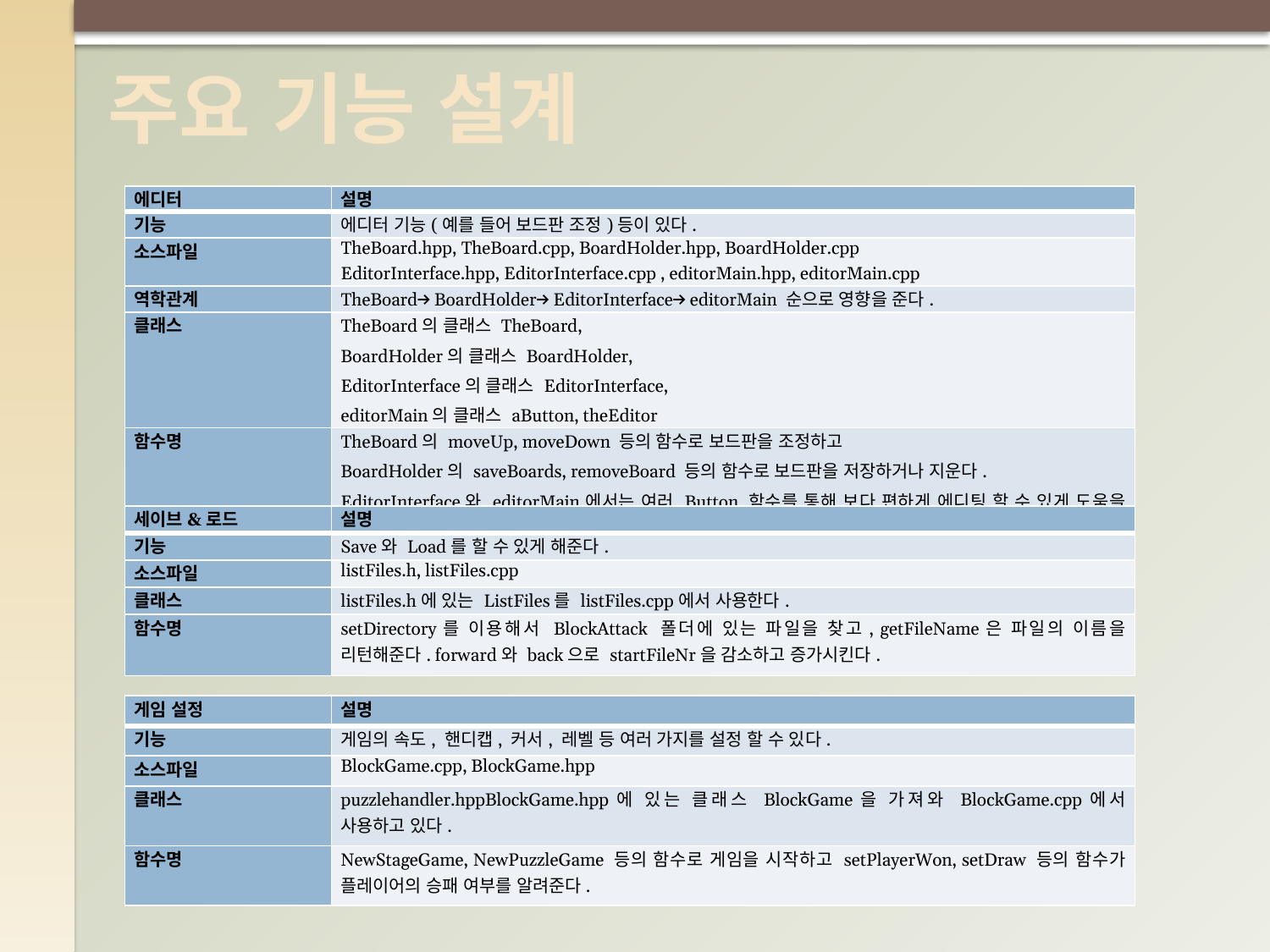

# 주요 기능 설계
| 에디터 | 설명 |
| --- | --- |
| 기능 | 에디터 기능(예를 들어 보드판 조정)등이 있다. |
| 소스파일 | TheBoard.hpp, TheBoard.cpp, BoardHolder.hpp, BoardHolder.cpp EditorInterface.hpp, EditorInterface.cpp , editorMain.hpp, editorMain.cpp |
| 역학관계 | TheBoard→ BoardHolder→ EditorInterface→ editorMain 순으로 영향을 준다. |
| 클래스 | TheBoard의 클래스 TheBoard, BoardHolder의 클래스 BoardHolder, EditorInterface의 클래스 EditorInterface, editorMain의 클래스 aButton, theEditor |
| 함수명 | TheBoard의 moveUp, moveDown 등의 함수로 보드판을 조정하고 BoardHolder의 saveBoards, removeBoard 등의 함수로 보드판을 저장하거나 지운다. EditorInterface와 editorMain에서는 여러 Button 함수를 통해 보다 편하게 에디팅 할 수 있게 도움을 준다. |
| 세이브&로드 | 설명 |
| --- | --- |
| 기능 | Save와 Load를 할 수 있게 해준다. |
| 소스파일 | listFiles.h, listFiles.cpp |
| 클래스 | listFiles.h에 있는 ListFiles를 listFiles.cpp에서 사용한다. |
| 함수명 | setDirectory를 이용해서 BlockAttack 폴더에 있는 파일을 찾고, getFileName은 파일의 이름을 리턴해준다. forward와 back으로 startFileNr을 감소하고 증가시킨다. |
| 게임 설정 | 설명 |
| --- | --- |
| 기능 | 게임의 속도, 핸디캡, 커서, 레벨 등 여러 가지를 설정 할 수 있다. |
| 소스파일 | BlockGame.cpp, BlockGame.hpp |
| 클래스 | puzzlehandler.hppBlockGame.hpp에 있는 클래스 BlockGame을 가져와 BlockGame.cpp에서 사용하고 있다. |
| 함수명 | NewStageGame, NewPuzzleGame 등의 함수로 게임을 시작하고 setPlayerWon, setDraw 등의 함수가 플레이어의 승패 여부를 알려준다. |